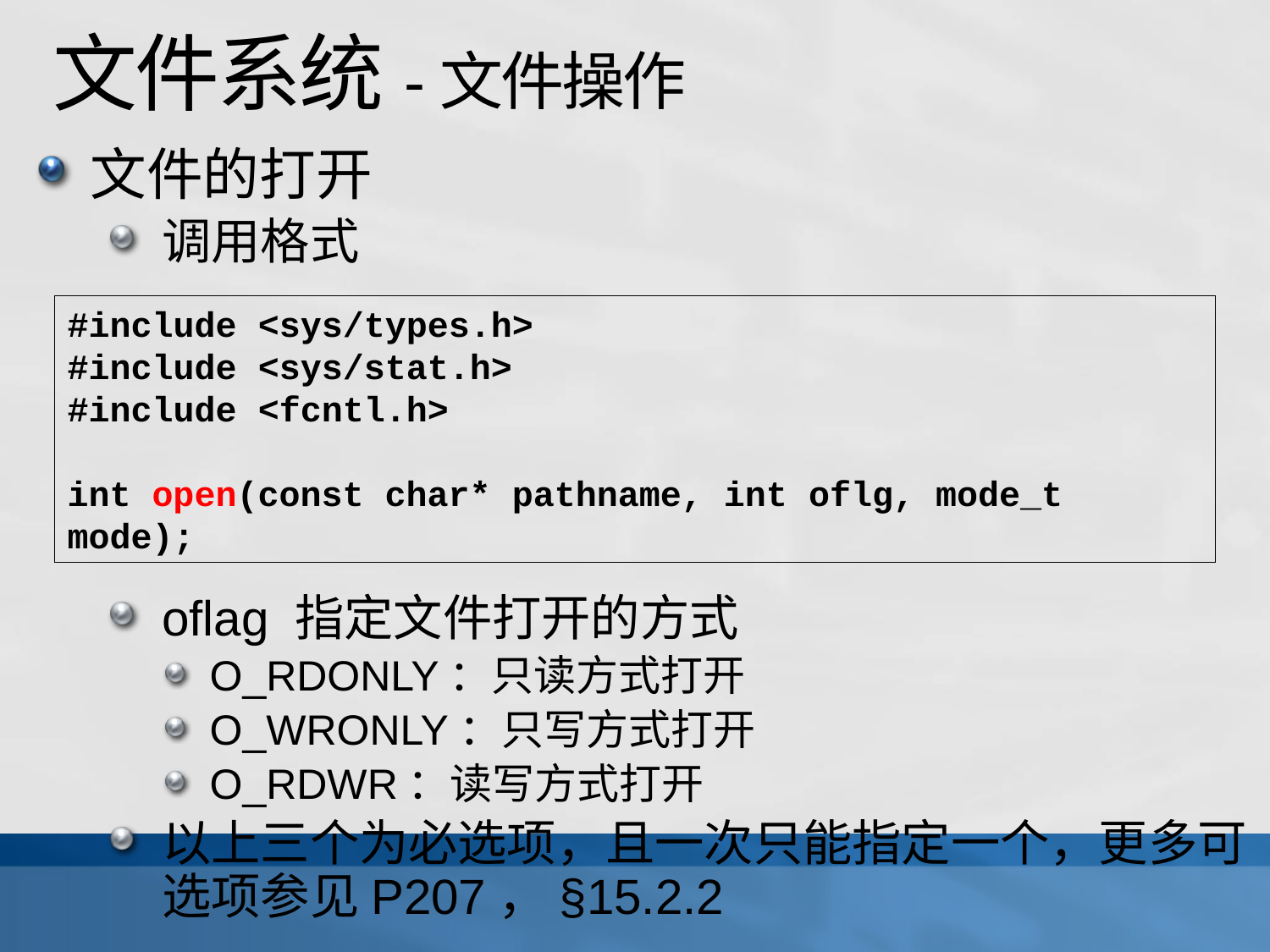

# 文件系统-文件操作
文件的打开
调用格式

oflag 指定文件打开的方式
O_RDONLY：只读方式打开
O_WRONLY：只写方式打开
O_RDWR：读写方式打开
以上三个为必选项，且一次只能指定一个，更多可选项参见P207，§15.2.2

#include <sys/types.h>
#include <sys/stat.h>
#include <fcntl.h>

int open(const char* pathname, int oflg, mode_t mode);